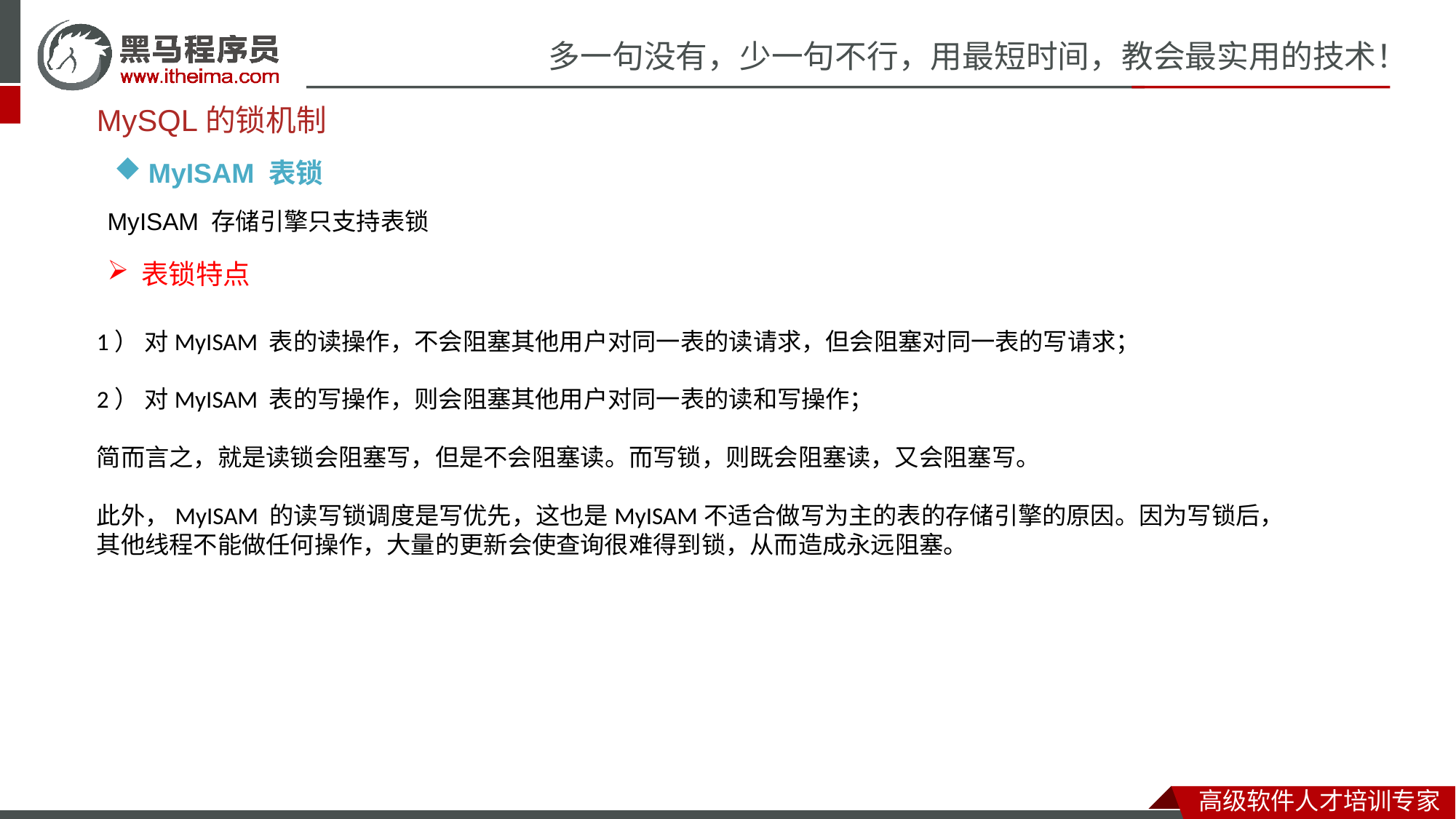

MySQL的锁机制
MyISAM 表锁
MyISAM 存储引擎只支持表锁
表锁特点
1） 对MyISAM 表的读操作，不会阻塞其他用户对同一表的读请求，但会阻塞对同一表的写请求；

2） 对MyISAM 表的写操作，则会阻塞其他用户对同一表的读和写操作；

简而言之，就是读锁会阻塞写，但是不会阻塞读。而写锁，则既会阻塞读，又会阻塞写。

此外，MyISAM 的读写锁调度是写优先，这也是MyISAM不适合做写为主的表的存储引擎的原因。因为写锁后，其他线程不能做任何操作，大量的更新会使查询很难得到锁，从而造成永远阻塞。